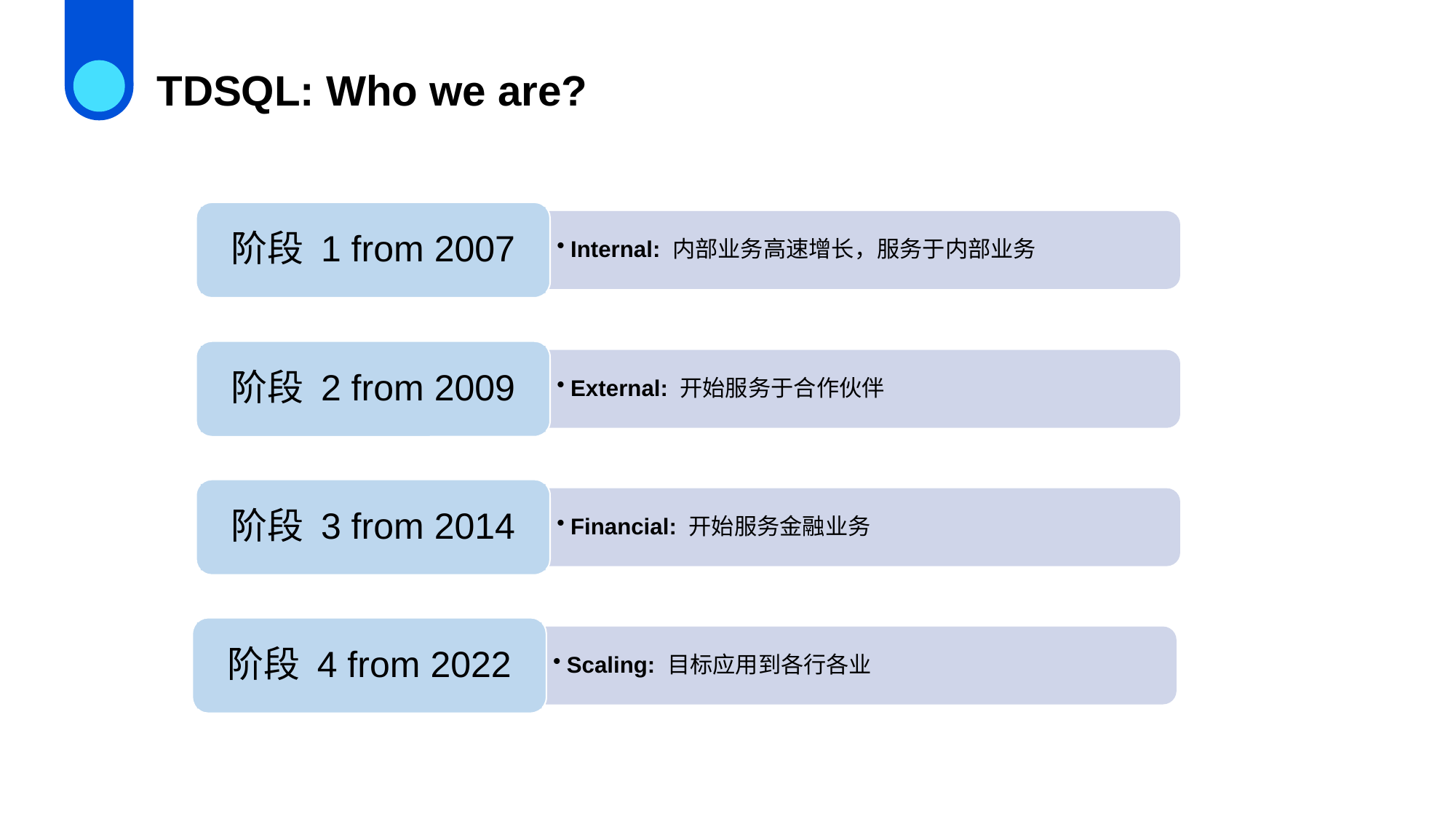

TDSQL: Who we are?

阶段 1 from 2007

Internal: 内部业务高速增长，服务于内部业务

阶段 2 from 2009

External: 开始服务于合作伙伴

阶段 3 from 2014

Financial: 开始服务金融业务

阶段 4 from 2022

Scaling: 目标应用到各行各业